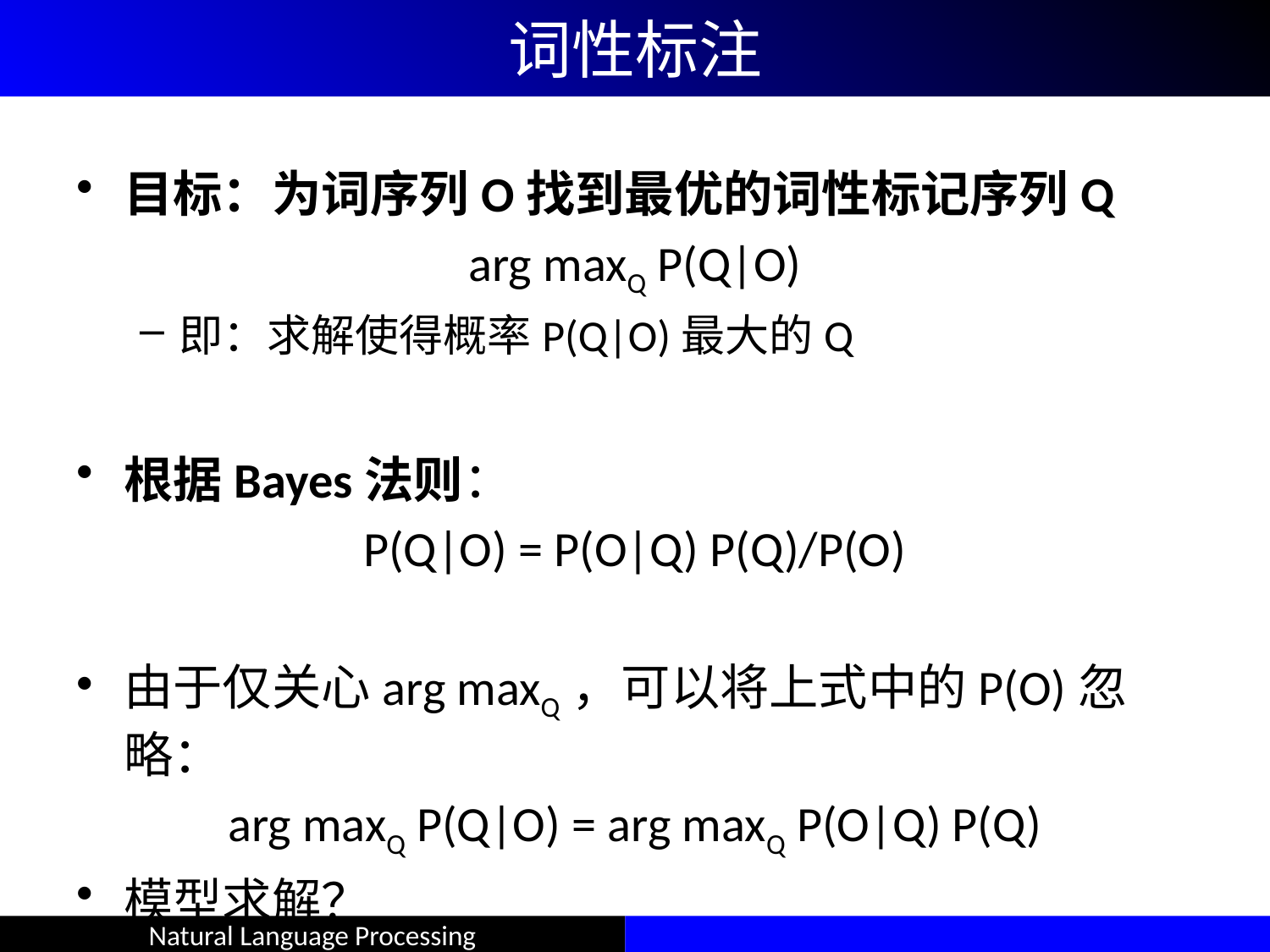

# 词性标注
目标：为词序列O找到最优的词性标记序列Q
arg maxQ P(Q|O)
即：求解使得概率P(Q|O)最大的Q

根据Bayes法则：
P(Q|O) = P(O|Q) P(Q)/P(O)

由于仅关心arg maxQ，可以将上式中的P(O)忽略：
arg maxQ P(Q|O) = arg maxQ P(O|Q) P(Q)
模型求解？